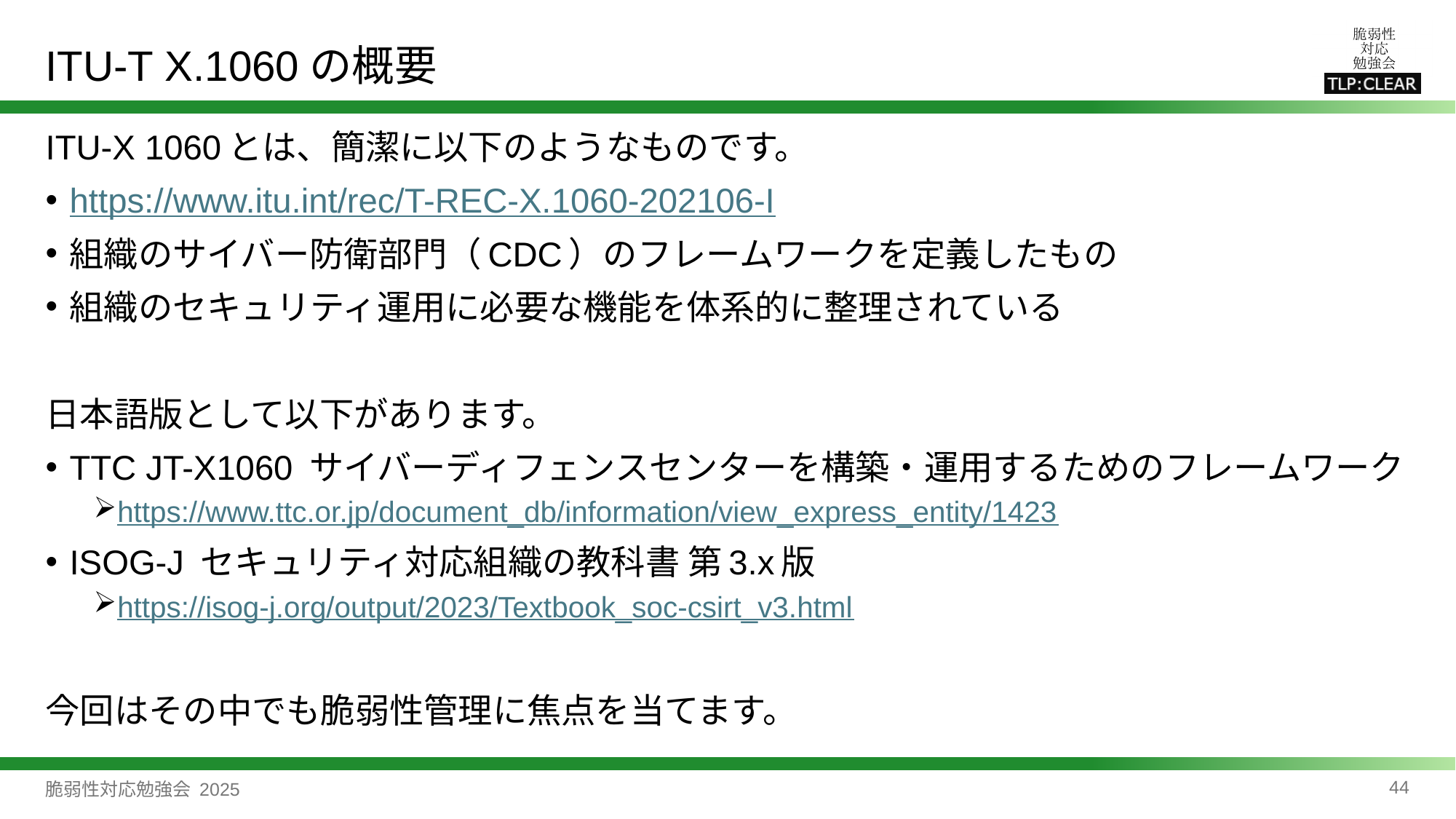

# ITU-T X.1060の概要
ITU-X 1060とは、簡潔に以下のようなものです。
https://www.itu.int/rec/T-REC-X.1060-202106-I
組織のサイバー防衛部門（CDC）のフレームワークを定義したもの
組織のセキュリティ運用に必要な機能を体系的に整理されている

日本語版として以下があります。
TTC JT-X1060 サイバーディフェンスセンターを構築・運用するためのフレームワーク
https://www.ttc.or.jp/document_db/information/view_express_entity/1423
ISOG-J セキュリティ対応組織の教科書 第3.x版
https://isog-j.org/output/2023/Textbook_soc-csirt_v3.html

今回はその中でも脆弱性管理に焦点を当てます。
44
脆弱性対応勉強会 2025